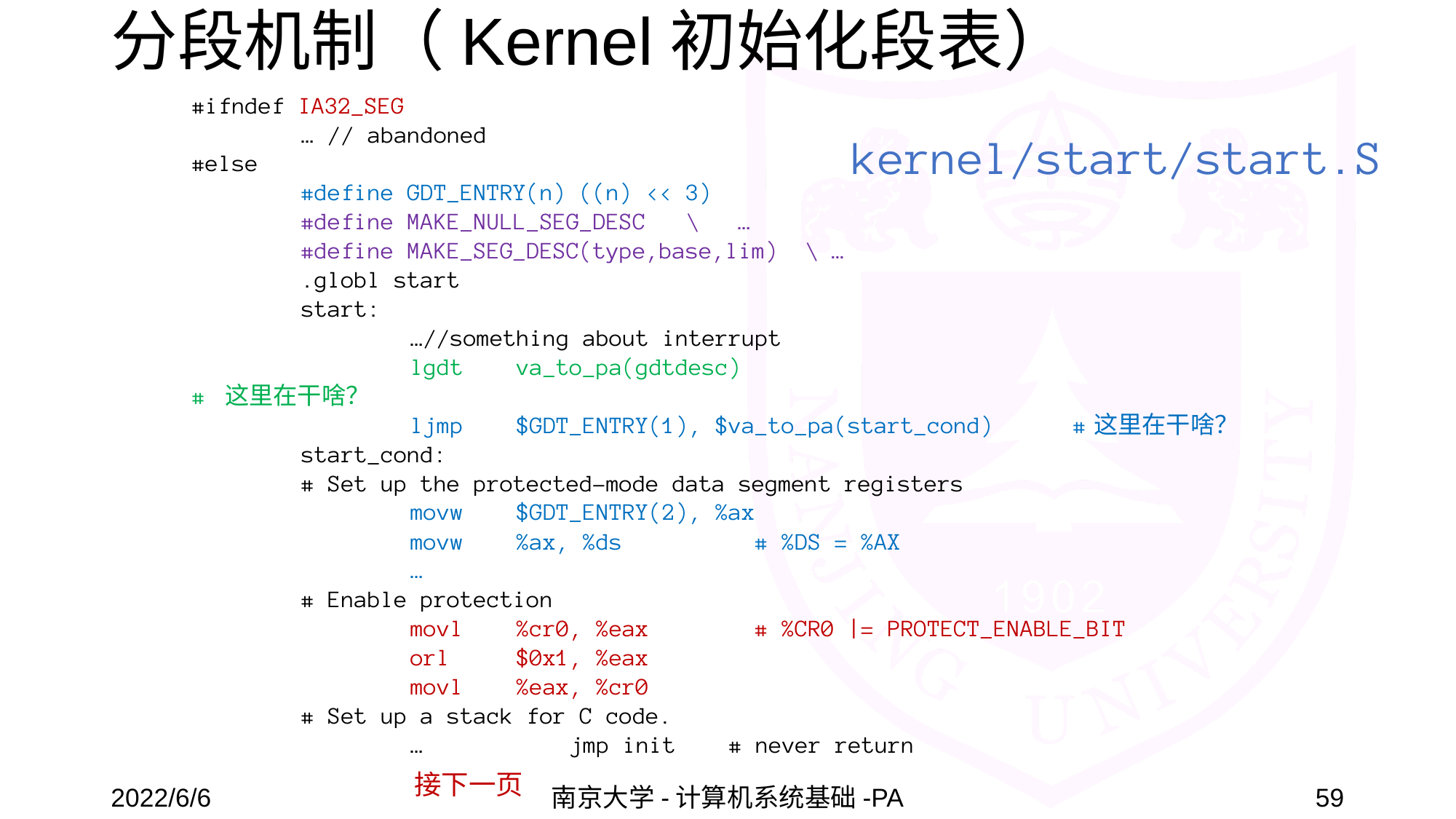

# 分段机制（Kernel初始化段表）
#ifndef IA32_SEG
	… // abandoned
#else
	#define GDT_ENTRY(n) ((n) << 3)
	#define MAKE_NULL_SEG_DESC   \ 	…
	#define MAKE_SEG_DESC(type,base,lim)  \ …
	.globl start
	start:
		…//something about interrupt
		lgdt    va_to_pa(gdtdesc)                                            # 这里在干啥？
		ljmp    $GDT_ENTRY(1), $va_to_pa(start_cond)      #这里在干啥？
	start_cond:
	# Set up the protected-mode data segment registers
		movw    $GDT_ENTRY(2), %ax
		movw    %ax, %ds          # %DS = %AX
		…
	# Enable protection
		movl    %cr0, %eax        # %CR0 |= PROTECT_ENABLE_BIT
		orl     $0x1, %eax
		movl    %eax, %cr0
	# Set up a stack for C code.
		…           jmp init    # never return
kernel/start/start.S
接下一页
2022/6/6
南京大学-计算机系统基础-PA
59